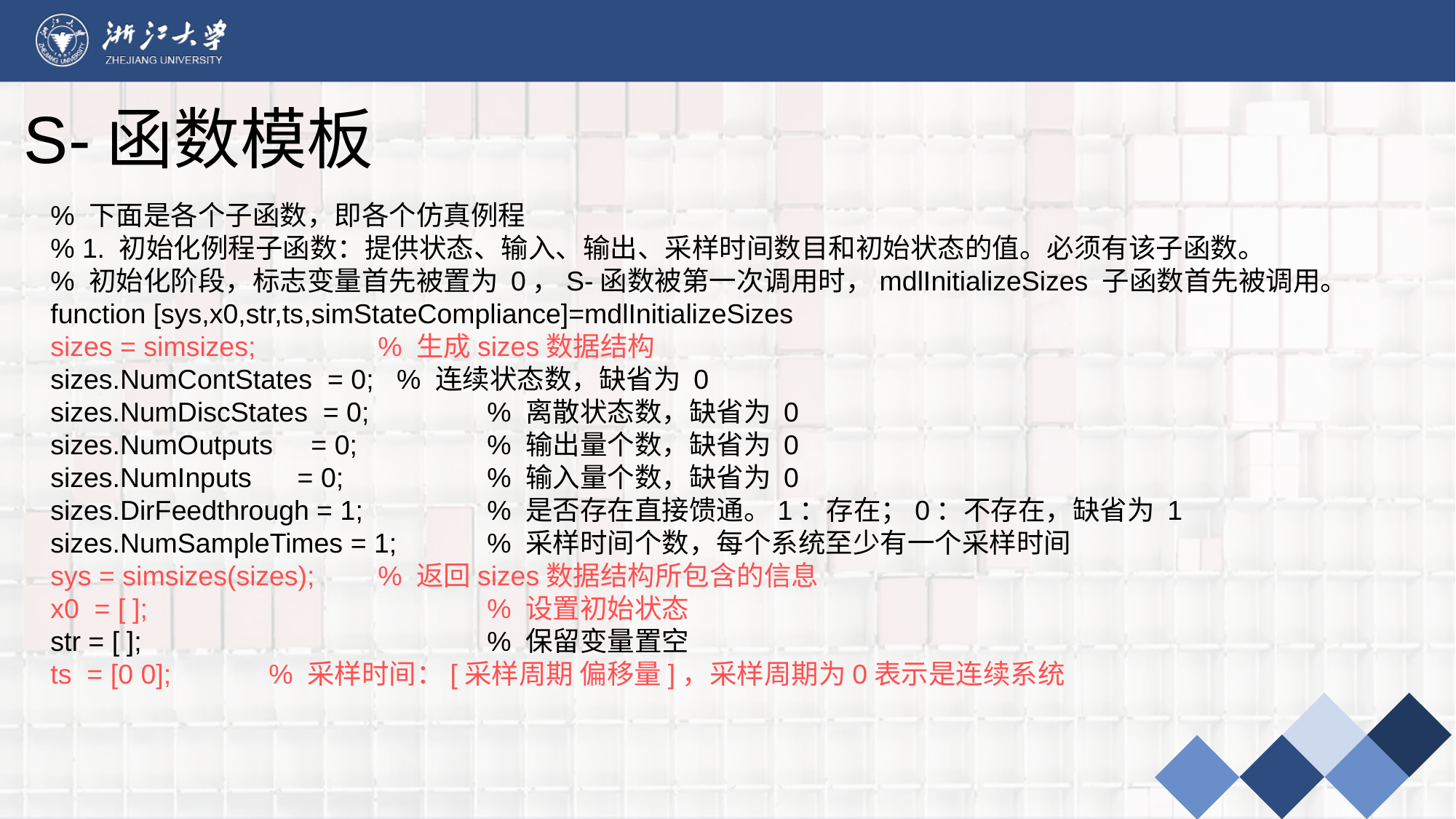

# S-函数模板
% 下面是各个子函数，即各个仿真例程
% 1. 初始化例程子函数：提供状态、输入、输出、采样时间数目和初始状态的值。必须有该子函数。
% 初始化阶段，标志变量首先被置为 0，S-函数被第一次调用时，mdlInitializeSizes 子函数首先被调用。
function [sys,x0,str,ts,simStateCompliance]=mdlInitializeSizes
sizes = simsizes;            	% 生成sizes数据结构
sizes.NumContStates  = 0;   % 连续状态数，缺省为 0
sizes.NumDiscStates  = 0;   	% 离散状态数，缺省为 0
sizes.NumOutputs     = 0;   	% 输出量个数，缺省为 0
sizes.NumInputs      = 0;  		% 输入量个数，缺省为 0
sizes.DirFeedthrough = 1;     	% 是否存在直接馈通。1：存在；0：不存在，缺省为 1
sizes.NumSampleTimes = 1; 	% 采样时间个数，每个系统至少有一个采样时间
sys = simsizes(sizes);        	% 返回sizes数据结构所包含的信息
x0  = [ ];      			% 设置初始状态
str = [ ];         			% 保留变量置空
ts  = [0 0];     	% 采样时间：[采样周期 偏移量]，采样周期为0表示是连续系统